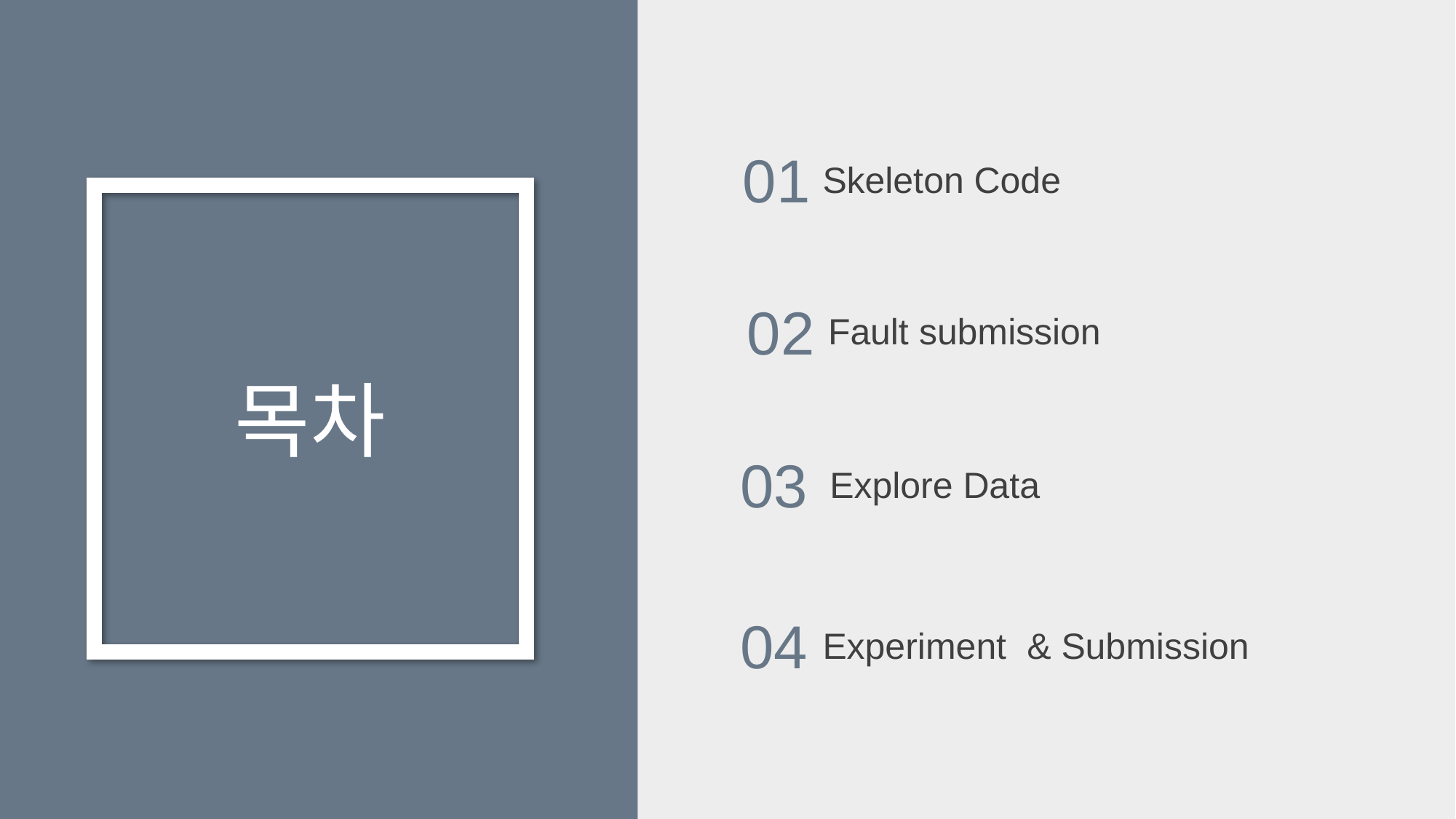

01
Skeleton Code

02
Fault submission
목차
03
Explore Data
04
Experiment  & Submission